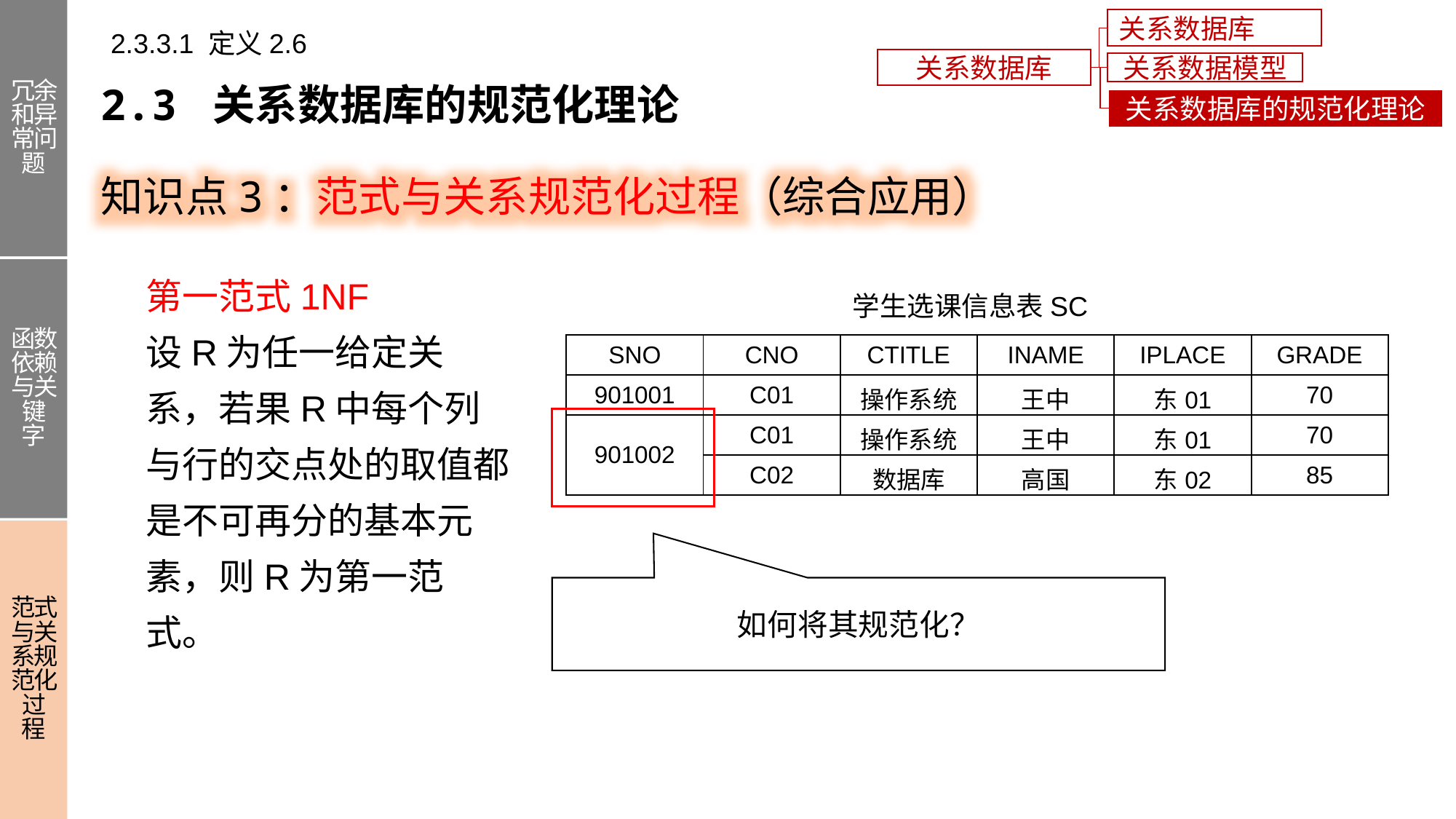

冗余和异常问题
函数依赖与关键字
范式与关系规范化过程
关系数据库概述
2.3.3.1 定义2.6
关系数据库
关系数据模型
2.3 关系数据库的规范化理论
关系数据库的规范化理论
知识点3：范式与关系规范化过程（综合应用）
第一范式1NF
设R为任一给定关系，若果R中每个列与行的交点处的取值都是不可再分的基本元素，则R为第一范式。
学生选课信息表SC
| SNO | CNO | CTITLE | INAME | IPLACE | GRADE |
| --- | --- | --- | --- | --- | --- |
| 901001 | C01 | 操作系统 | 王中 | 东01 | 70 |
| 901002 | C01 | 操作系统 | 王中 | 东01 | 70 |
|  | C02 | 数据库 | 高国 | 东02 | 85 |

如何将其规范化？